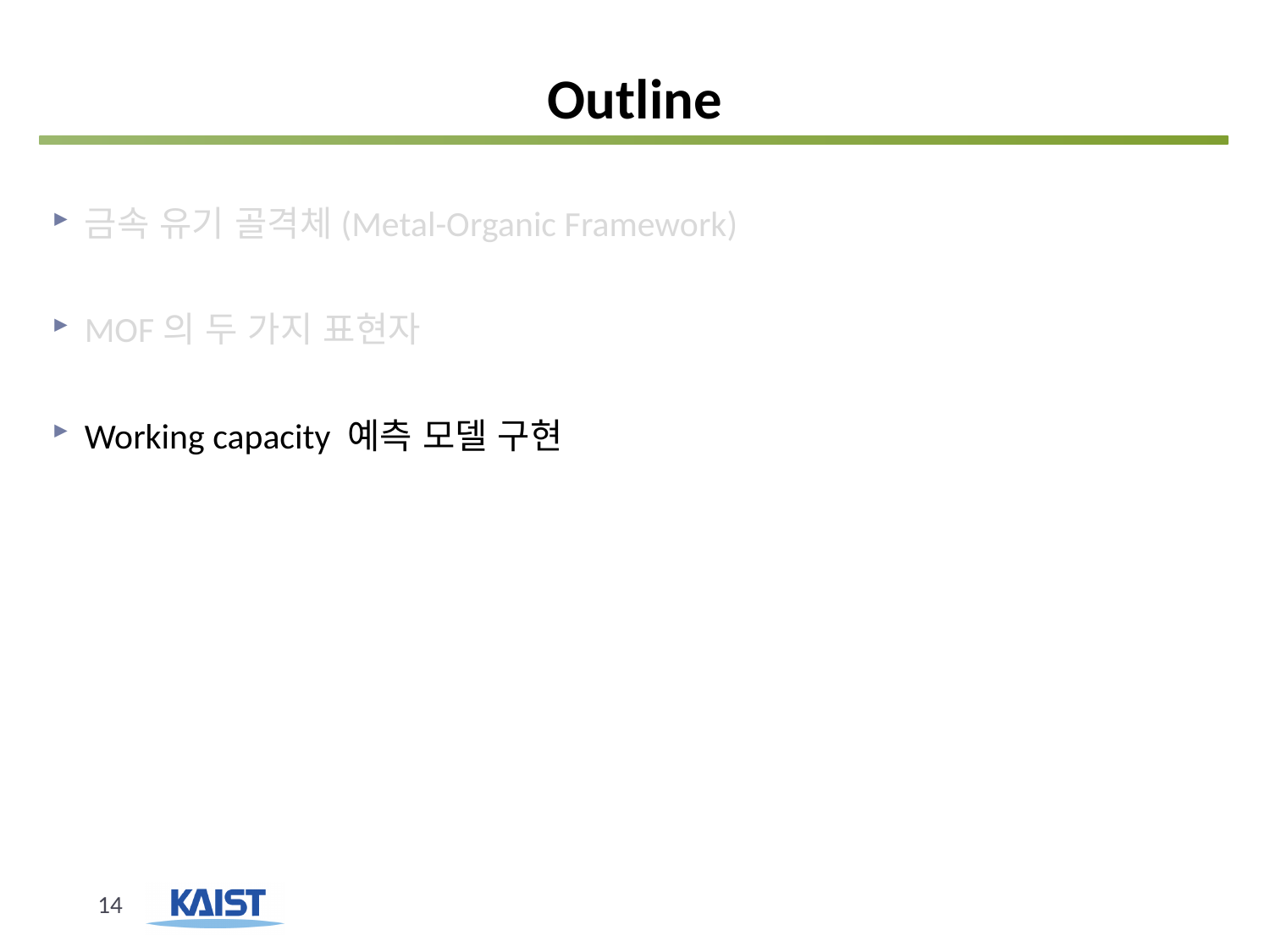

# Outline

금속 유기 골격체(Metal-Organic Framework)

MOF의 두 가지 표현자

Working capacity 예측 모델 구현
14